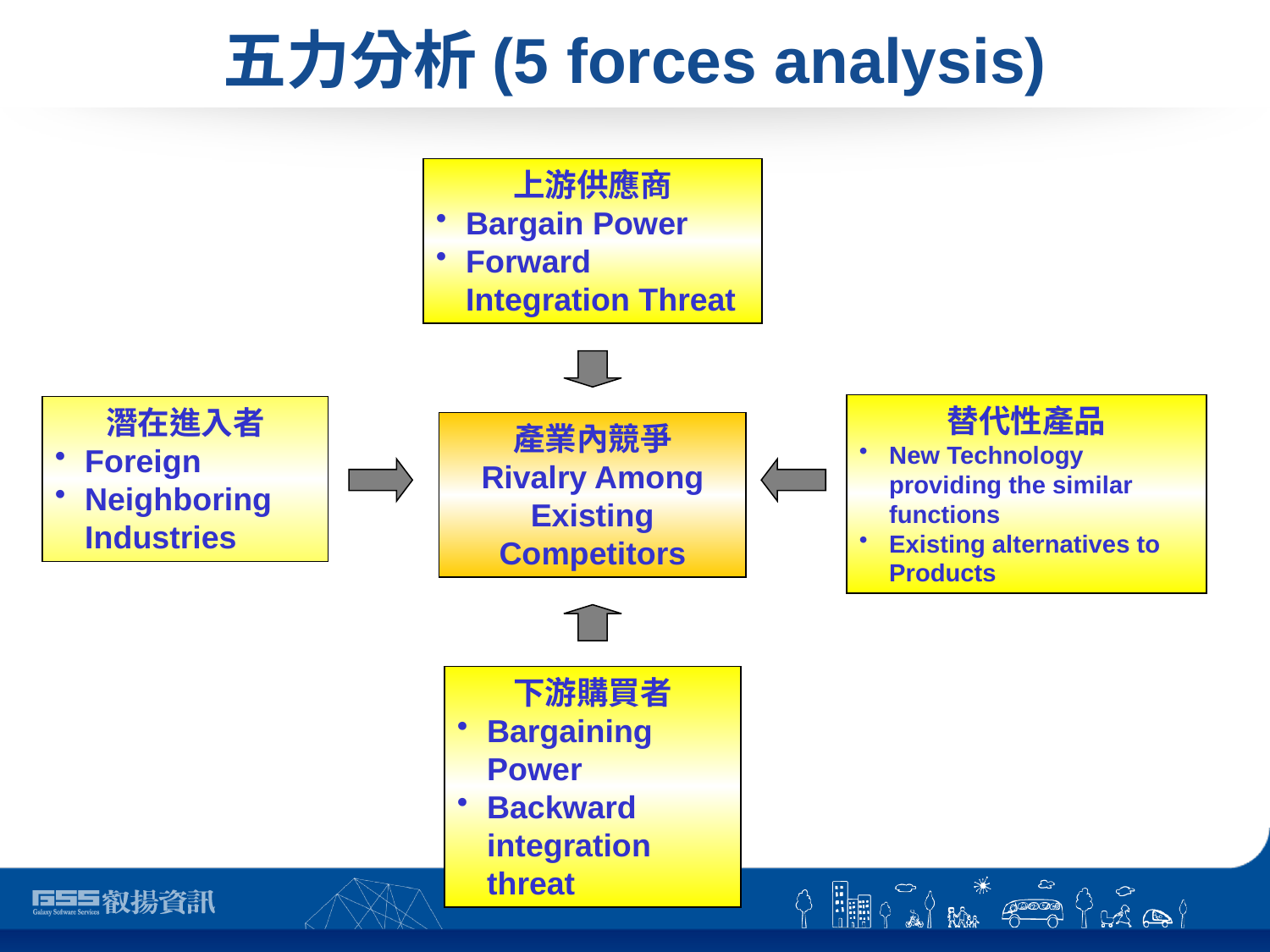

# 五力分析(5 forces analysis)
上游供應商
Bargain Power
Forward Integration Threat

替代性產品
New Technology providing the similar functions
Existing alternatives to Products
潛在進入者
Foreign
Neighboring Industries
產業內競爭
Rivalry Among Existing Competitors

下游購買者
Bargaining Power
Backward integration threat